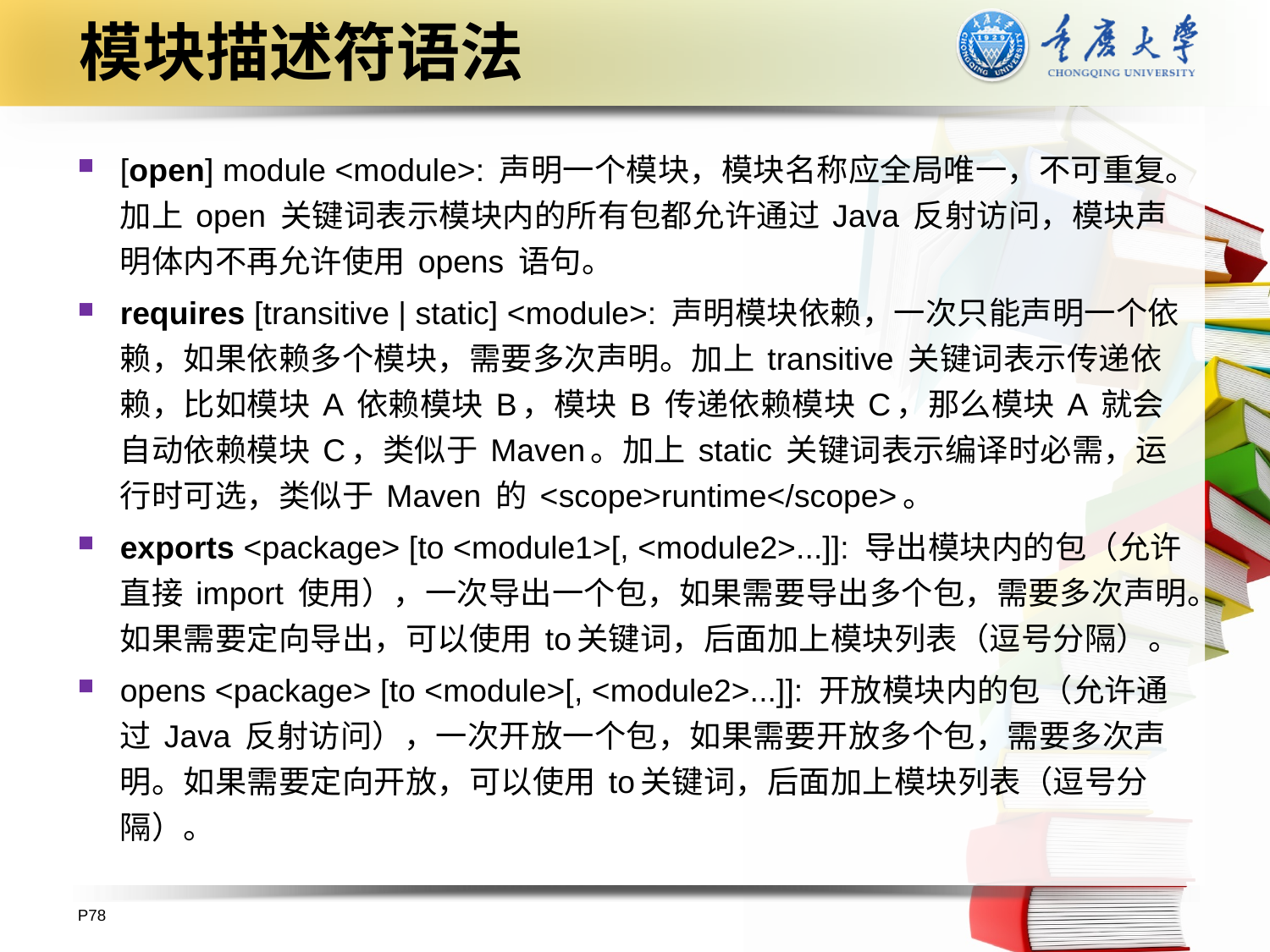

# 模块描述符语法
[open] module <module>: 声明一个模块，模块名称应全局唯一，不可重复。加上 open 关键词表示模块内的所有包都允许通过 Java 反射访问，模块声明体内不再允许使用 opens 语句。
requires [transitive | static] <module>: 声明模块依赖，一次只能声明一个依赖，如果依赖多个模块，需要多次声明。加上 transitive 关键词表示传递依赖，比如模块 A 依赖模块 B，模块 B 传递依赖模块 C，那么模块 A 就会自动依赖模块 C，类似于 Maven。加上 static 关键词表示编译时必需，运行时可选，类似于 Maven 的 <scope>runtime</scope>。
exports <package> [to <module1>[, <module2>...]]: 导出模块内的包（允许直接 import 使用），一次导出一个包，如果需要导出多个包，需要多次声明。如果需要定向导出，可以使用 to关键词，后面加上模块列表（逗号分隔）。
opens <package> [to <module>[, <module2>...]]: 开放模块内的包（允许通过 Java 反射访问），一次开放一个包，如果需要开放多个包，需要多次声明。如果需要定向开放，可以使用 to关键词，后面加上模块列表（逗号分隔）。
P78